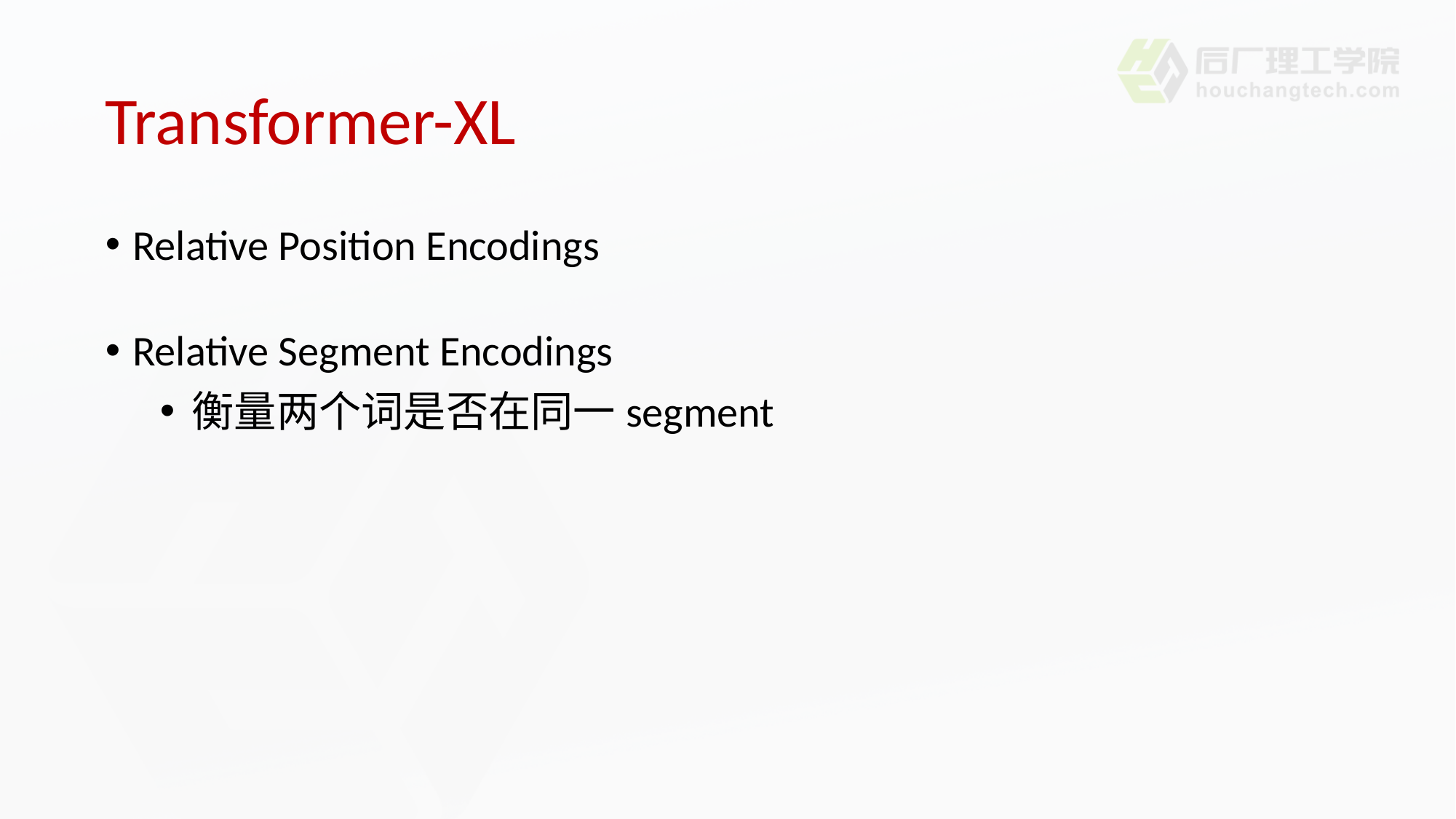

# Transformer-XL
Relative Position Encodings

Relative Segment Encodings
衡量两个词是否在同一segment